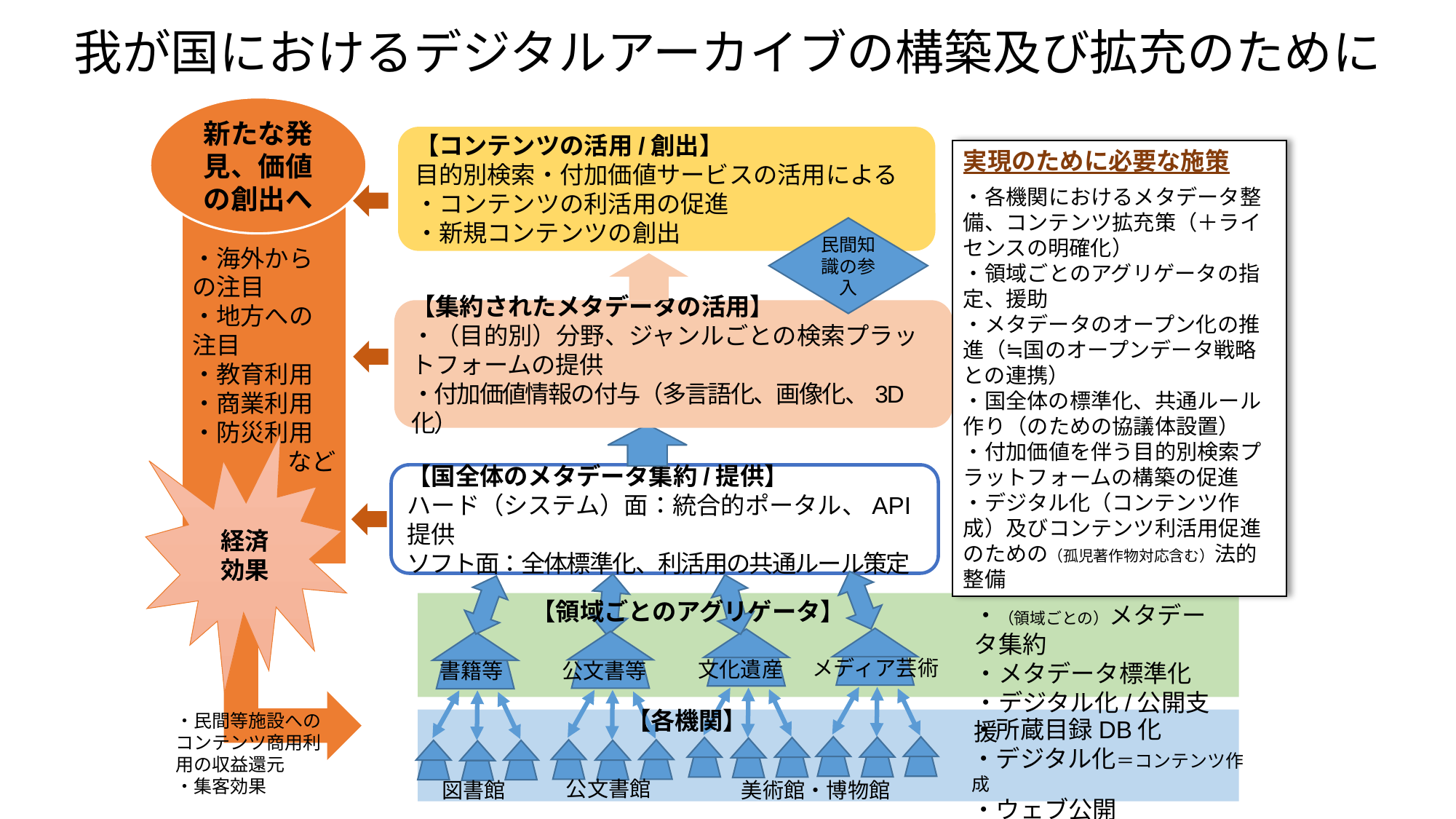

# 我が国におけるデジタルアーカイブの構築及び拡充のために
新たな発見、価値の創出へ
【コンテンツの活用/創出】
目的別検索・付加価値サービスの活用による
・コンテンツの利活用の促進
・新規コンテンツの創出
実現のために必要な施策
・各機関におけるメタデータ整備、コンテンツ拡充策（＋ライセンスの明確化）
・領域ごとのアグリゲータの指定、援助
・メタデータのオープン化の推進（≒国のオープンデータ戦略との連携）
・国全体の標準化、共通ルール作り（のための協議体設置）
・付加価値を伴う目的別検索プラットフォームの構築の促進
・デジタル化（コンテンツ作成）及びコンテンツ利活用促進のための（孤児著作物対応含む）法的整備

・海外からの注目
・地方への注目
・教育利用
・商業利用
・防災利用
など

民間知識の参入

【集約されたメタデータの活用】
・（目的別）分野、ジャンルごとの検索プラットフォームの提供
・付加価値情報の付与（多言語化、画像化、3D化）

経済
効果
【国全体のメタデータ集約/提供】
ハード（システム）面：統合的ポータル、API提供
ソフト面：全体標準化、利活用の共通ルール策定

【領域ごとのアグリゲータ】

・（領域ごとの）メタデータ集約
・メタデータ標準化
・デジタル化/公開支援

メディア芸術
文化遺産
書籍等
公文書等
【各機関】
・民間等施設へのコンテンツ商用利用の収益還元
・集客効果
・所蔵目録DB化
・デジタル化＝コンテンツ作成
・ウェブ公開

公文書館
図書館
美術館・博物館